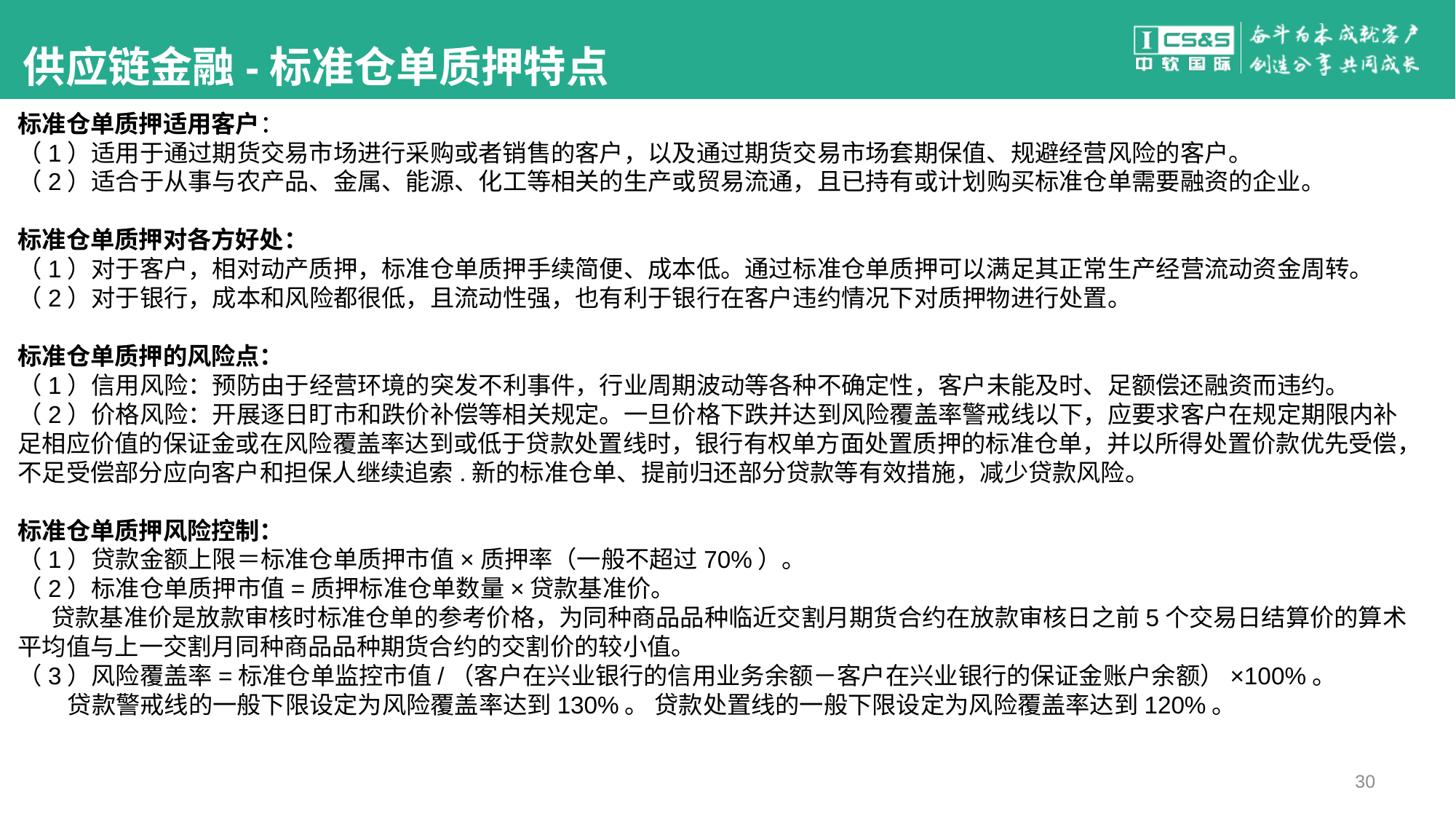

#
供应链金融-标准仓单质押特点
标准仓单质押适用客户：
（1）适用于通过期货交易市场进行采购或者销售的客户，以及通过期货交易市场套期保值、规避经营风险的客户。
（2）适合于从事与农产品、金属、能源、化工等相关的生产或贸易流通，且已持有或计划购买标准仓单需要融资的企业。

标准仓单质押对各方好处：
（1）对于客户，相对动产质押，标准仓单质押手续简便、成本低。通过标准仓单质押可以满足其正常生产经营流动资金周转。
（2）对于银行，成本和风险都很低，且流动性强，也有利于银行在客户违约情况下对质押物进行处置。

标准仓单质押的风险点：
（1）信用风险：预防由于经营环境的突发不利事件，行业周期波动等各种不确定性，客户未能及时、足额偿还融资而违约。
（2）价格风险：开展逐日盯市和跌价补偿等相关规定。一旦价格下跌并达到风险覆盖率警戒线以下，应要求客户在规定期限内补足相应价值的保证金或在风险覆盖率达到或低于贷款处置线时，银行有权单方面处置质押的标准仓单，并以所得处置价款优先受偿，不足受偿部分应向客户和担保人继续追索.新的标准仓单、提前归还部分贷款等有效措施，减少贷款风险。

标准仓单质押风险控制：
（1）贷款金额上限＝标准仓单质押市值×质押率（一般不超过70%）。
（2）标准仓单质押市值=质押标准仓单数量×贷款基准价。
     贷款基准价是放款审核时标准仓单的参考价格，为同种商品品种临近交割月期货合约在放款审核日之前5个交易日结算价的算术平均值与上一交割月同种商品品种期货合约的交割价的较小值。
（3）风险覆盖率=标准仓单监控市值/（客户在兴业银行的信用业务余额－客户在兴业银行的保证金账户余额）×100%。
        贷款警戒线的一般下限设定为风险覆盖率达到130%。 贷款处置线的一般下限设定为风险覆盖率达到120%。
30